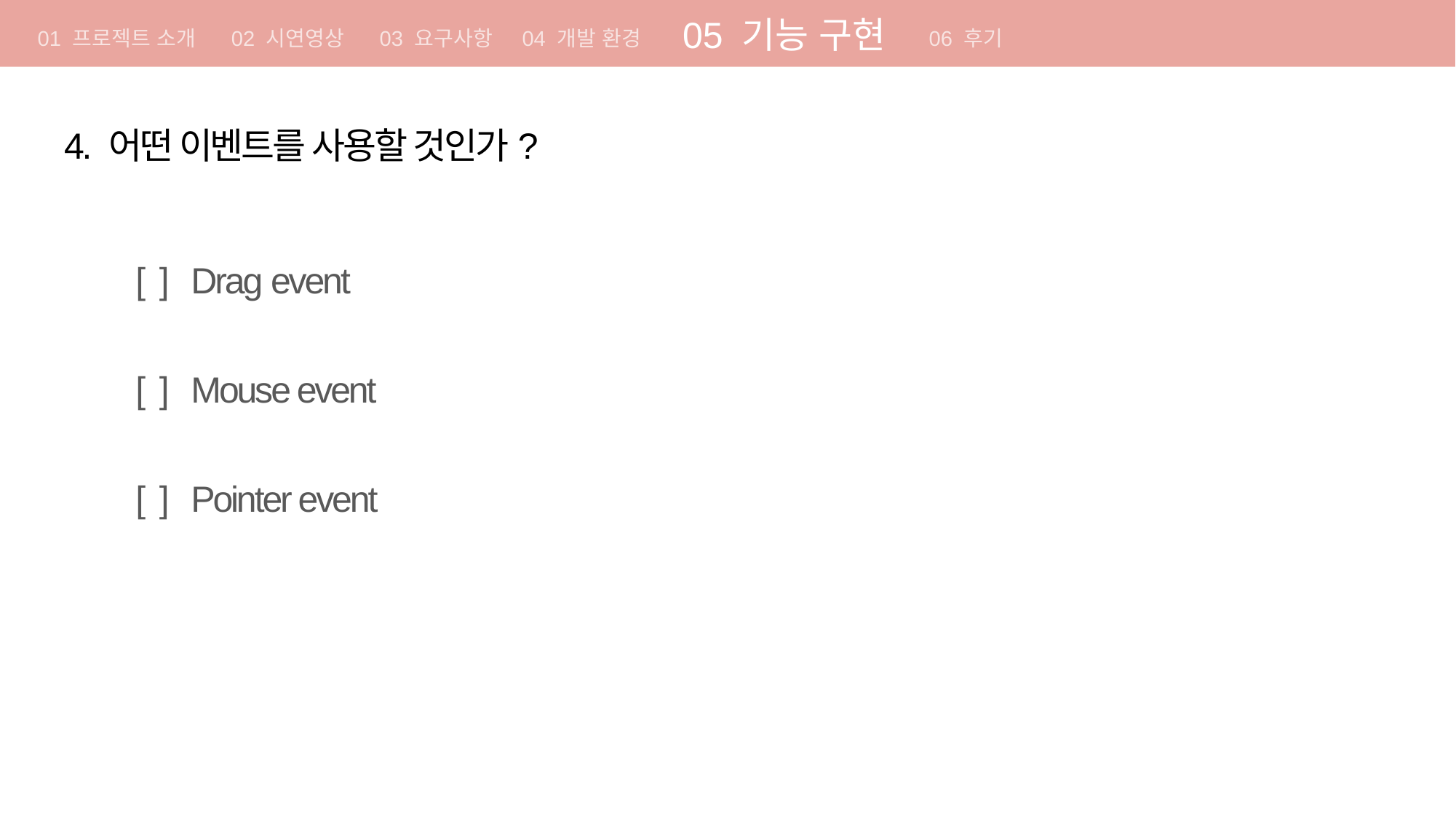

01 기획의도
05 기능 구현
01 프로젝트 소개     02 시연영상     03 요구사항    04 개발 환경
06 후기
4. 어떤 이벤트를 사용할 것인가?
[  ]   Drag event
[  ]   Mouse event
[  ]   Pointer event